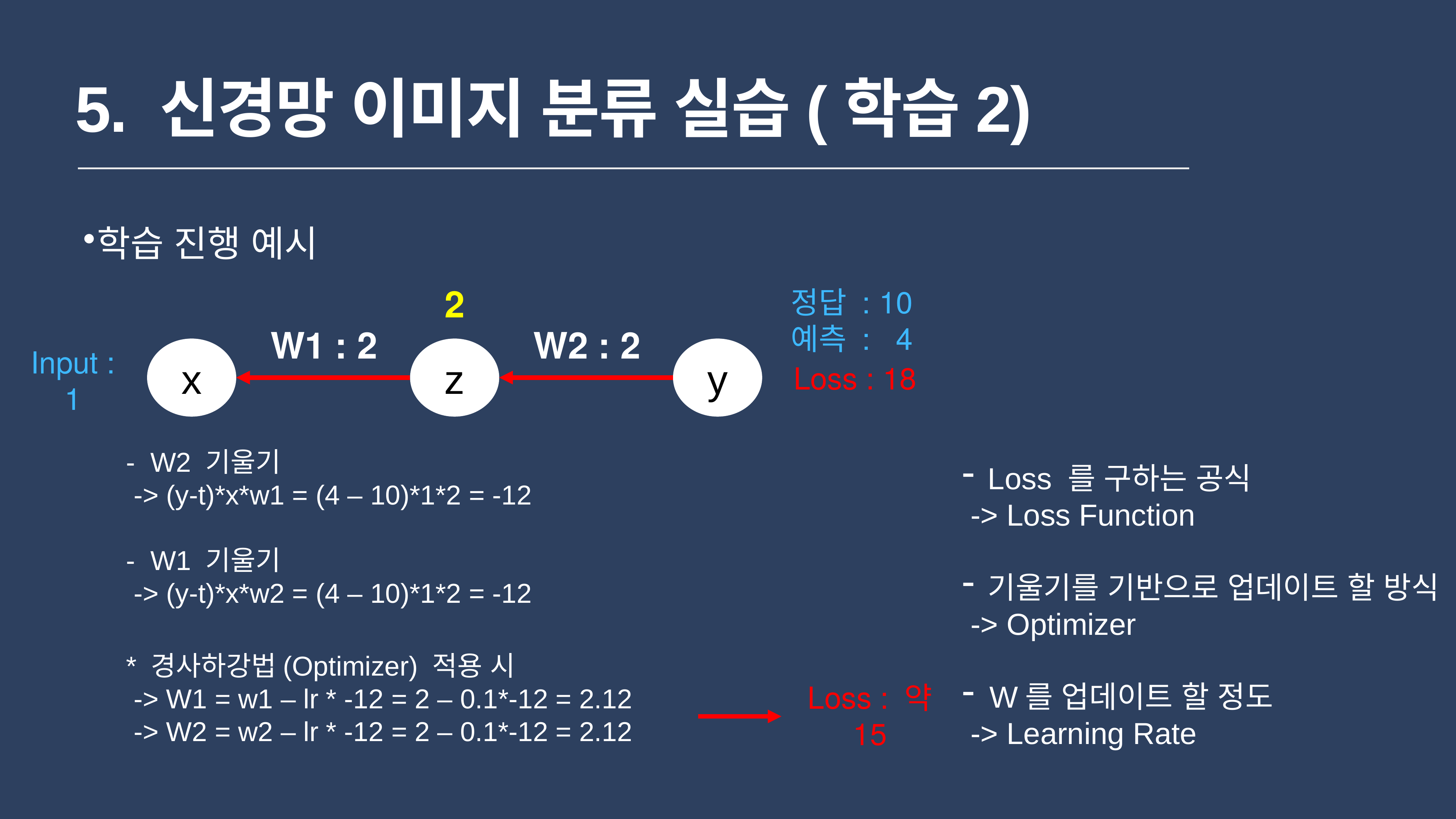

# 5. 신경망 이미지 분류 실습(학습2)

학습 진행 예시
2
정답 : 10
예측 :   4
W1 : 2
W2 : 2
x
z
y
Loss : 18
Input : 1
-  W2 기울기
 -> (y-t)*x*w1 = (4 – 10)*1*2 = -12

-  W1 기울기
 -> (y-t)*x*w2 = (4 – 10)*1*2 = -12
Loss 를 구하는 공식
 -> Loss Function

기울기를 기반으로 업데이트 할 방식
 -> Optimizer

W를 업데이트 할 정도
 -> Learning Rate
* 경사하강법(Optimizer) 적용 시
 -> W1 = w1 – lr * -12 = 2 – 0.1*-12 = 2.12
 -> W2 = w2 – lr * -12 = 2 – 0.1*-12 = 2.12
Loss : 약 15